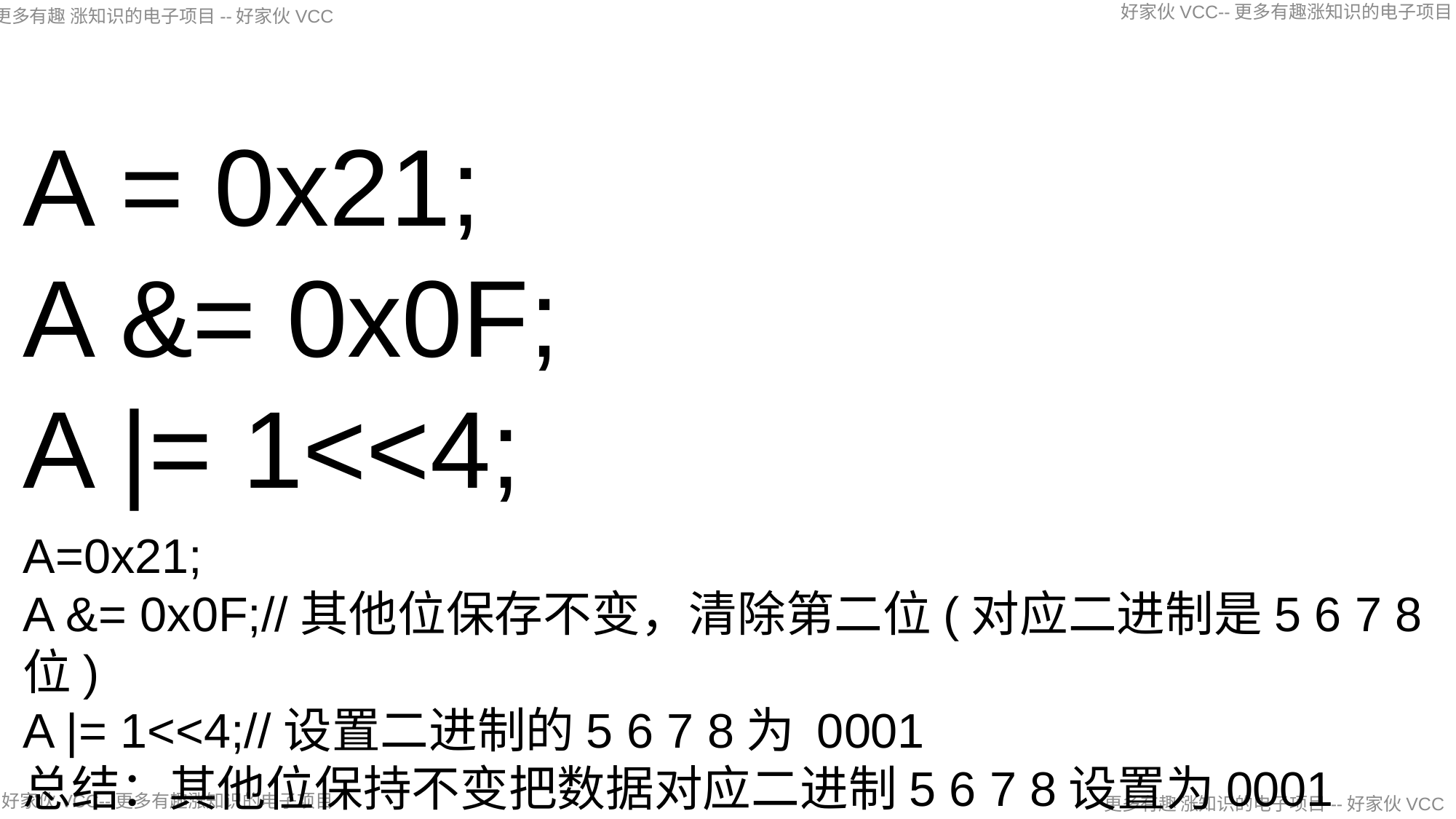

A = 0x21;
A &= 0x0F;
A |= 1<<4;
A=0x21;
A &= 0x0F;//其他位保存不变，清除第二位(对应二进制是5 6 7 8位)
A |= 1<<4;//设置二进制的5 6 7 8为 0001
总结：其他位保持不变把数据对应二进制5 6 7 8设置为0001